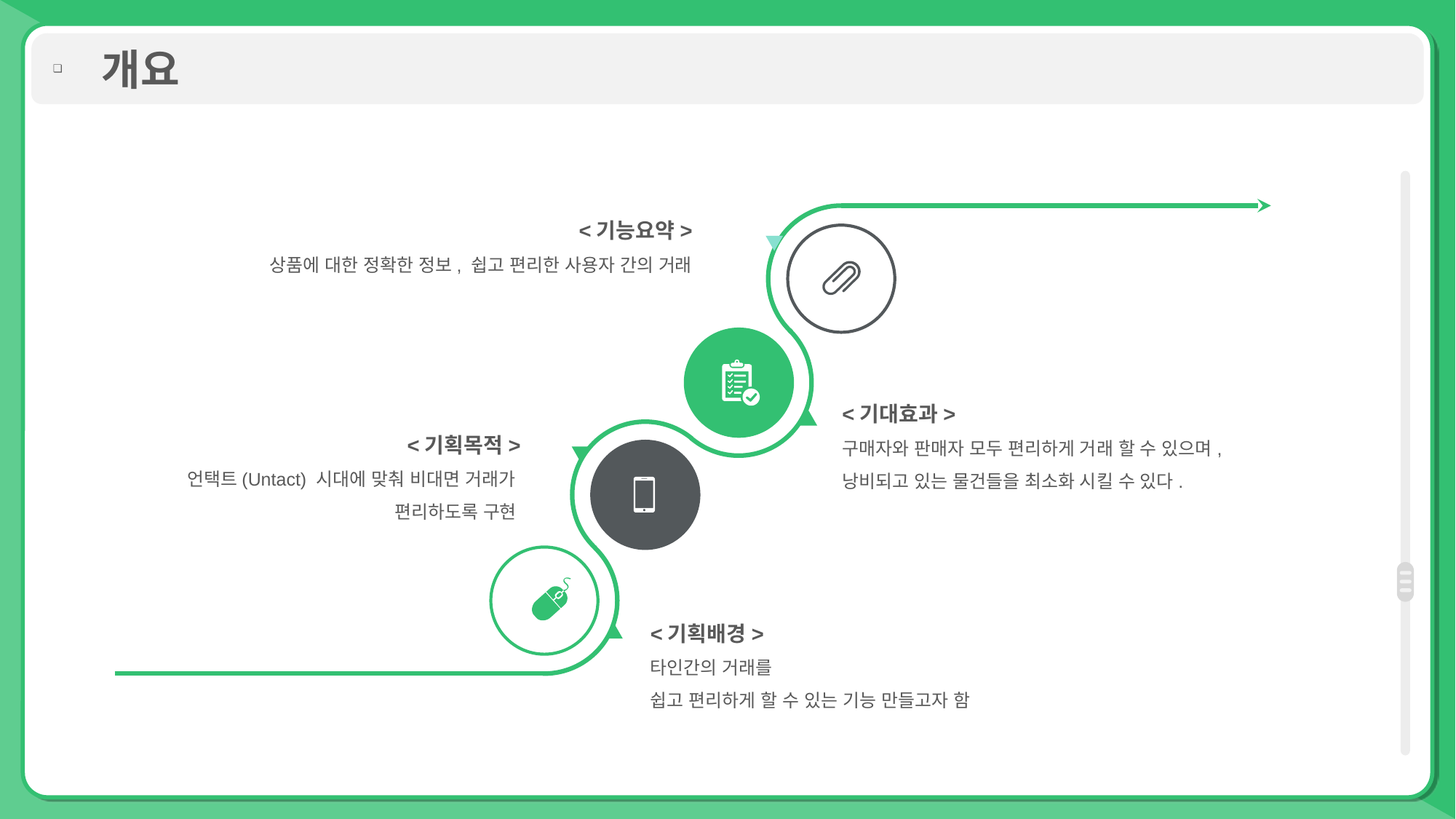

개요

<기능요약>
상품에 대한 정확한 정보, 쉽고 편리한 사용자 간의 거래

<기대효과>
구매자와 판매자 모두 편리하게 거래 할 수 있으며, 낭비되고 있는 물건들을 최소화 시킬 수 있다.
<기획목적>
언택트(Untact) 시대에 맞춰 비대면 거래가
편리하도록 구현

<기획배경>
타인간의 거래를
쉽고 편리하게 할 수 있는 기능 만들고자 함